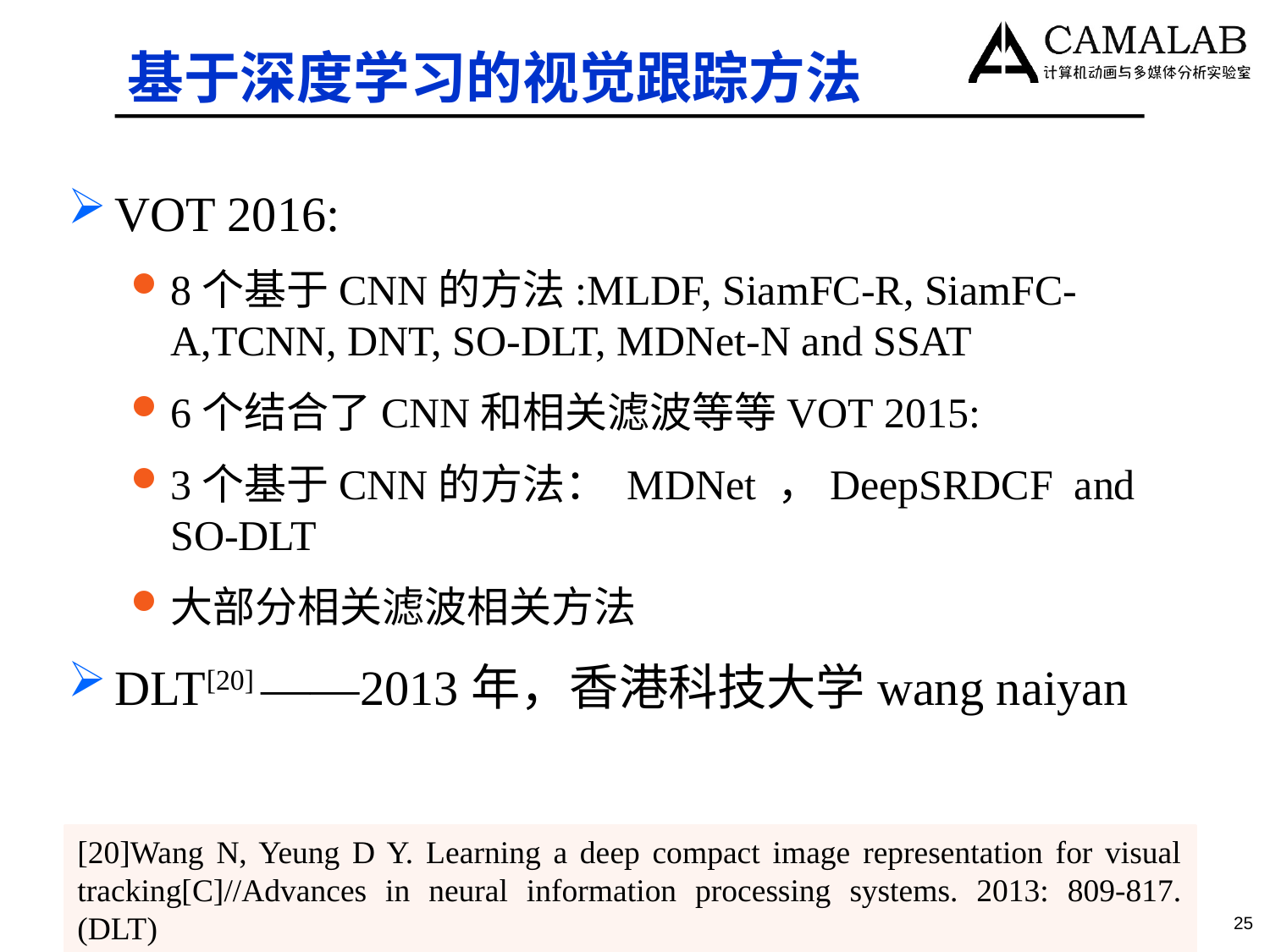

# 基于深度学习的视觉跟踪方法
VOT 2016:
8个基于CNN的方法:MLDF, SiamFC-R, SiamFC-A,TCNN, DNT, SO-DLT, MDNet-N and SSAT
6个结合了CNN和相关滤波等等VOT 2015:
3个基于CNN的方法： MDNet ，DeepSRDCF  and SO-DLT
大部分相关滤波相关方法
DLT[20] ——2013年，香港科技大学wang naiyan

[20]Wang N, Yeung D Y. Learning a deep compact image representation for visual tracking[C]//Advances in neural information processing systems. 2013: 809-817.(DLT)